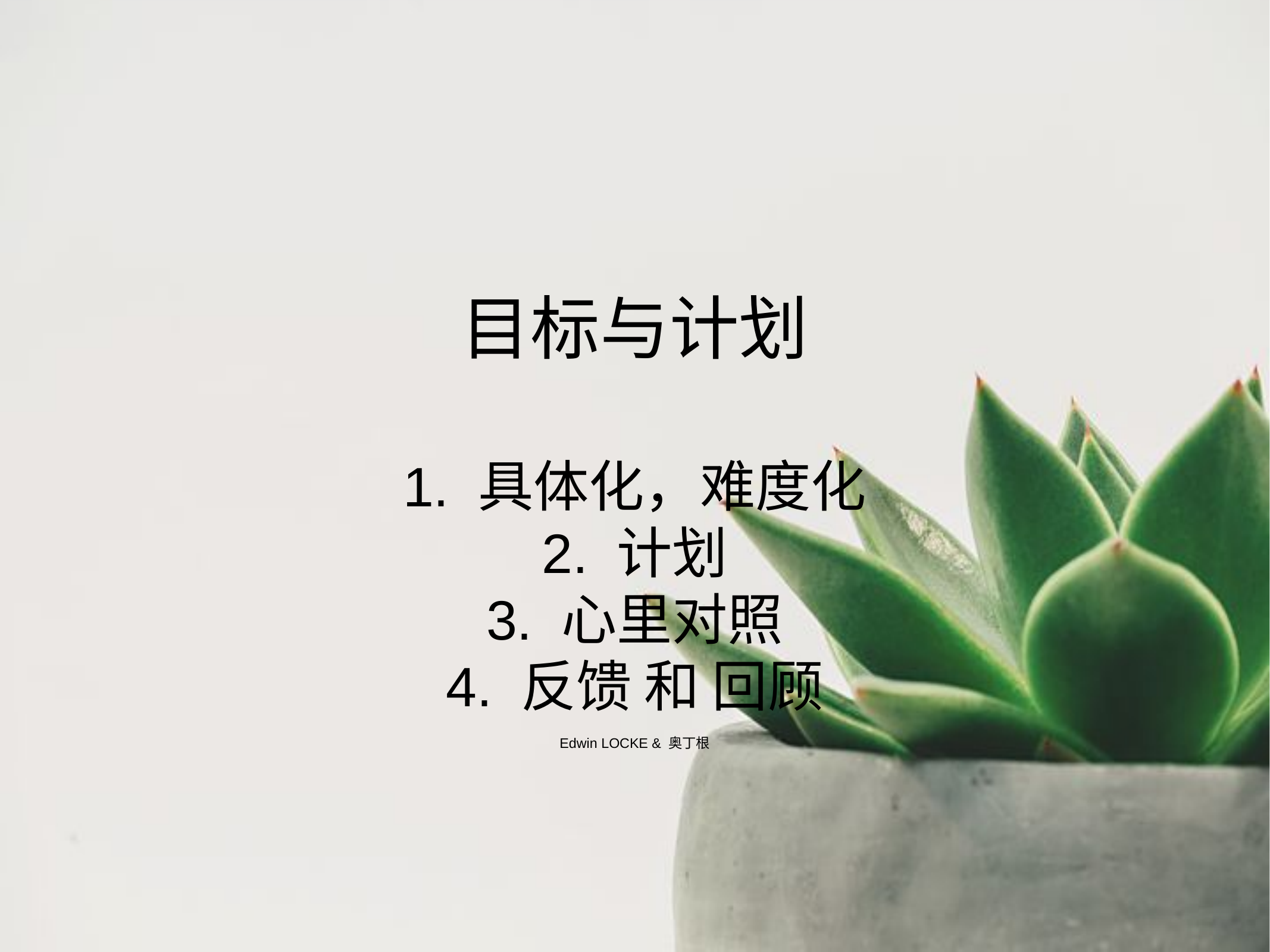

# 目标与计划

1. 具体化，难度化
2. 计划
3. 心里对照
4. 反馈 和 回顾

Edwin LOCKE & 奥丁根